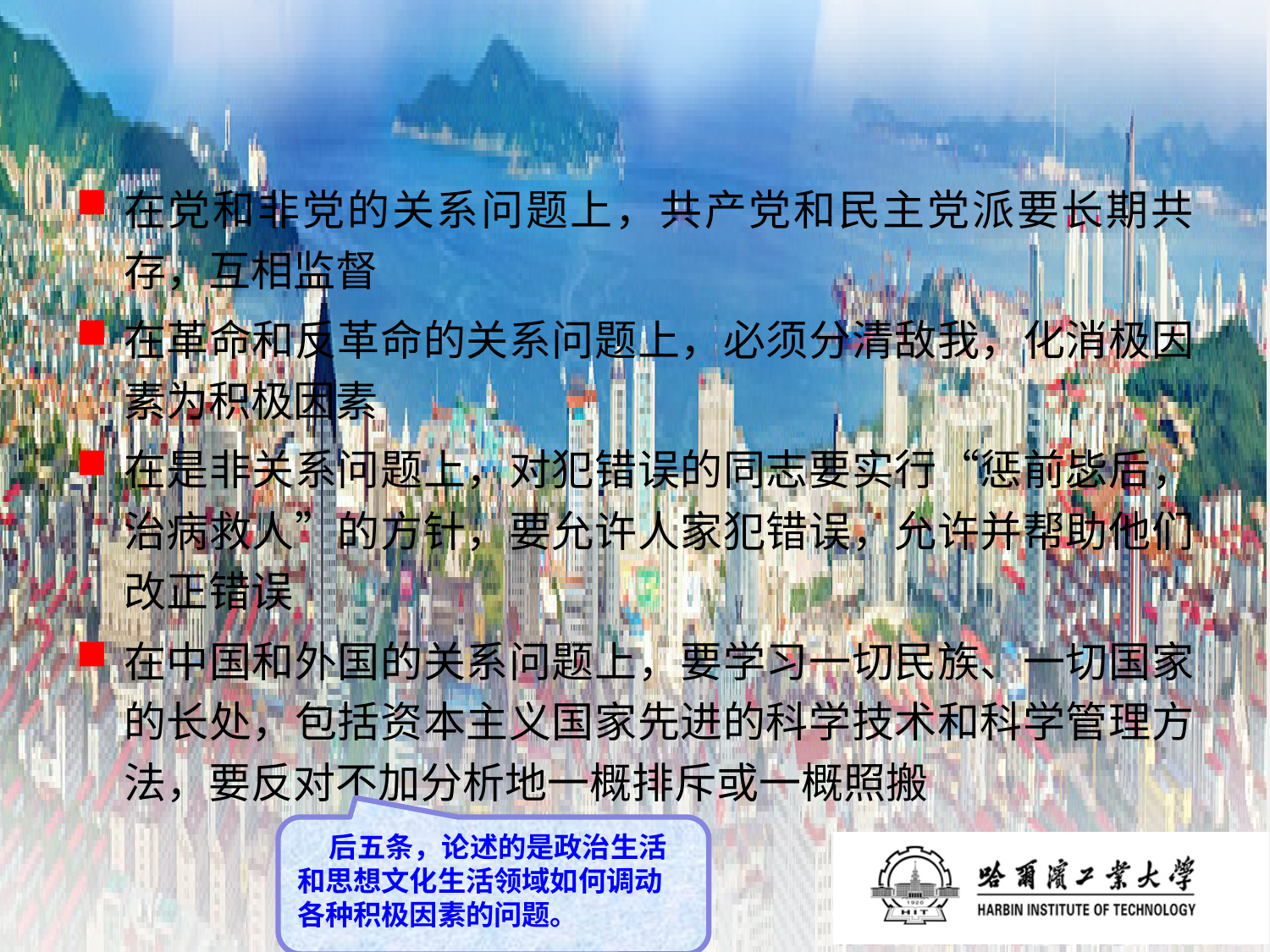

在党和非党的关系问题上，共产党和民主党派要长期共存，互相监督
在革命和反革命的关系问题上，必须分清敌我，化消极因素为积极因素
在是非关系问题上，对犯错误的同志要实行“惩前毖后，治病救人”的方针，要允许人家犯错误，允许并帮助他们改正错误
在中国和外国的关系问题上，要学习一切民族、一切国家的长处，包括资本主义国家先进的科学技术和科学管理方法，要反对不加分析地一概排斥或一概照搬
    后五条，论述的是政治生活和思想文化生活领域如何调动各种积极因素的问题。